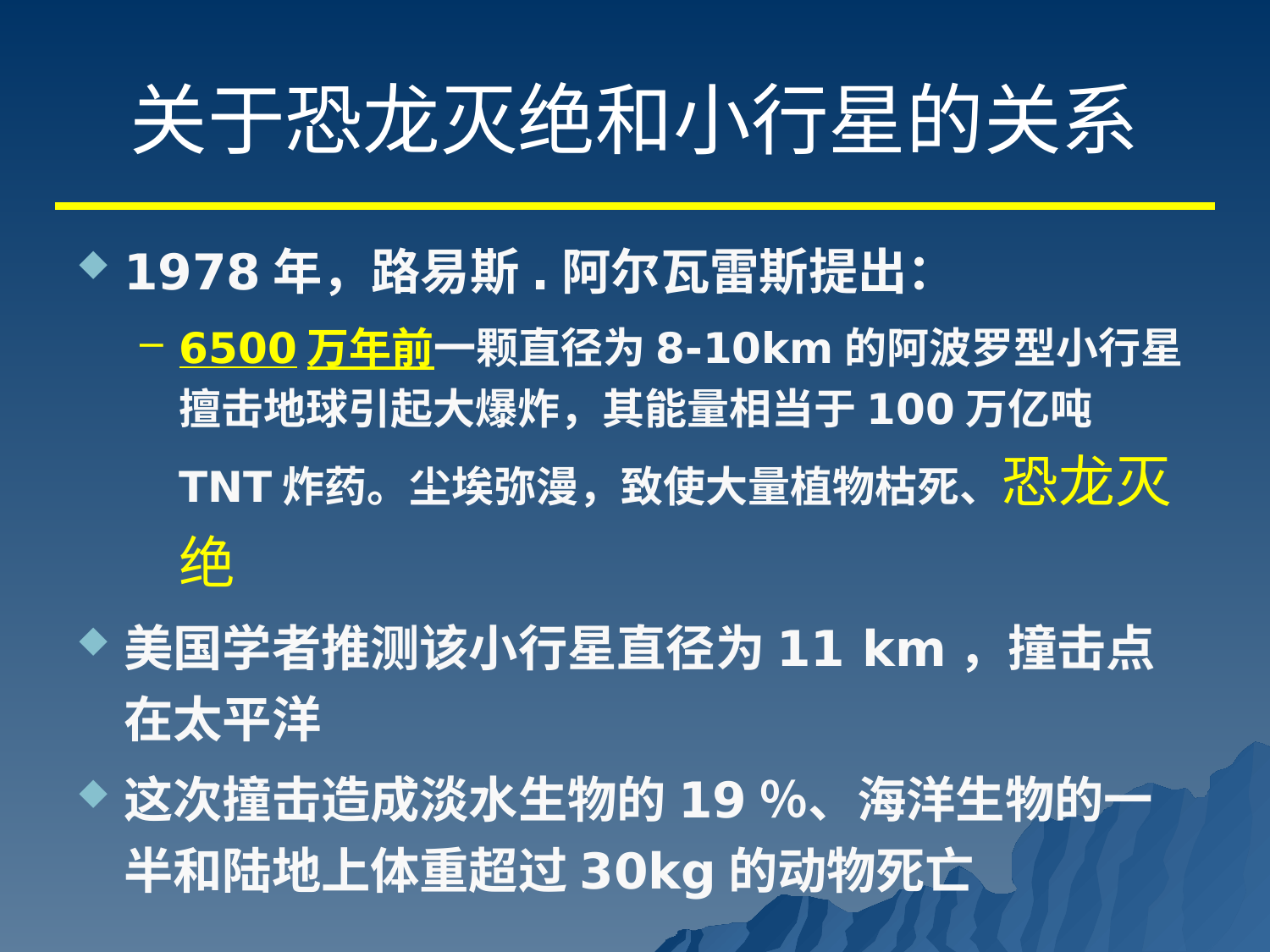

# 关于恐龙灭绝和小行星的关系
1978年，路易斯.阿尔瓦雷斯提出：
6500万年前一颗直径为8-10km的阿波罗型小行星擅击地球引起大爆炸，其能量相当于100万亿吨TNT炸药。尘埃弥漫，致使大量植物枯死、恐龙灭绝
美国学者推测该小行星直径为11 km，撞击点在太平洋
这次撞击造成淡水生物的19％、海洋生物的一半和陆地上体重超过30kg的动物死亡